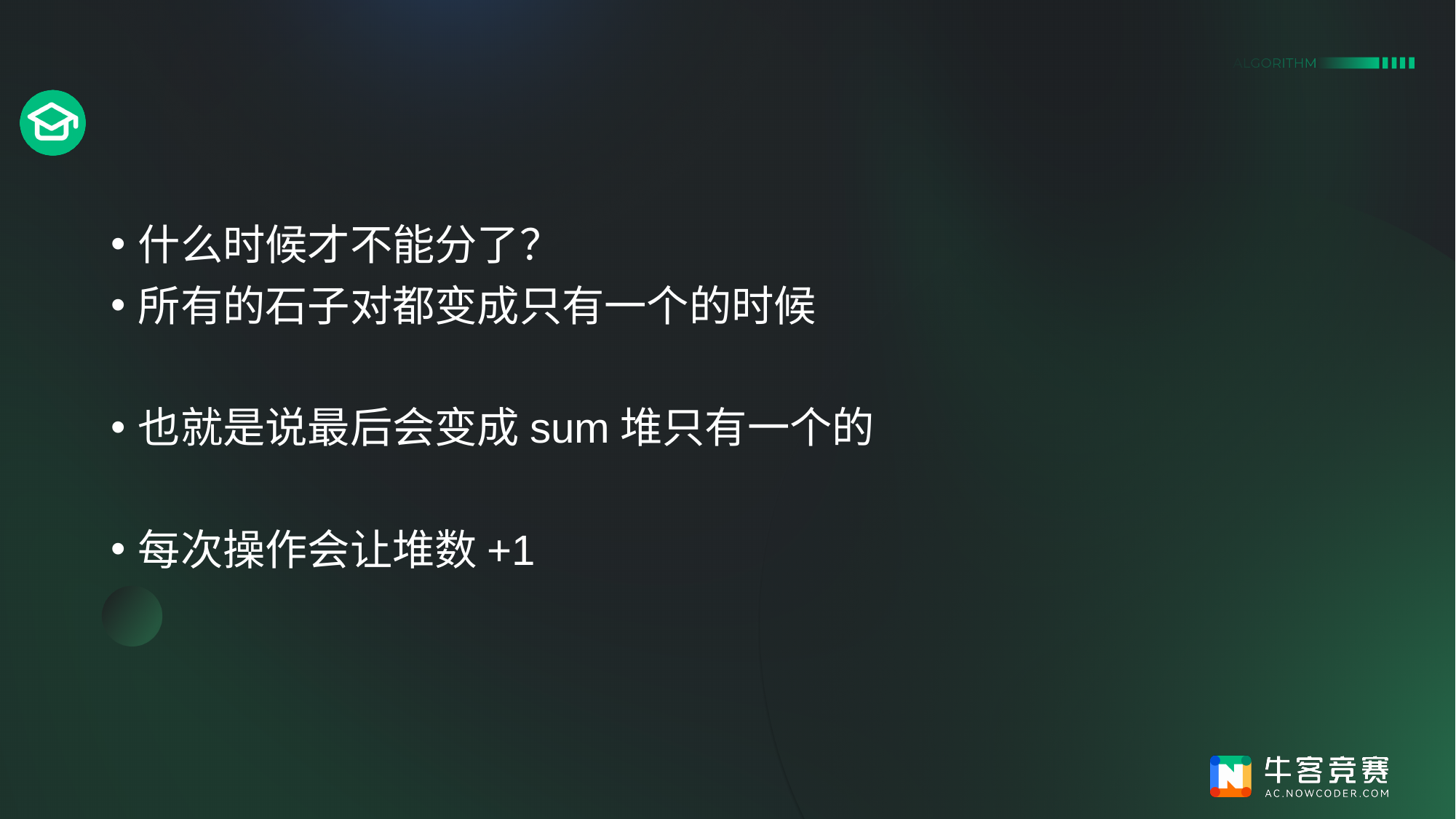

#
什么时候才不能分了？
所有的石子对都变成只有一个的时候

也就是说最后会变成sum堆只有一个的

每次操作会让堆数+1